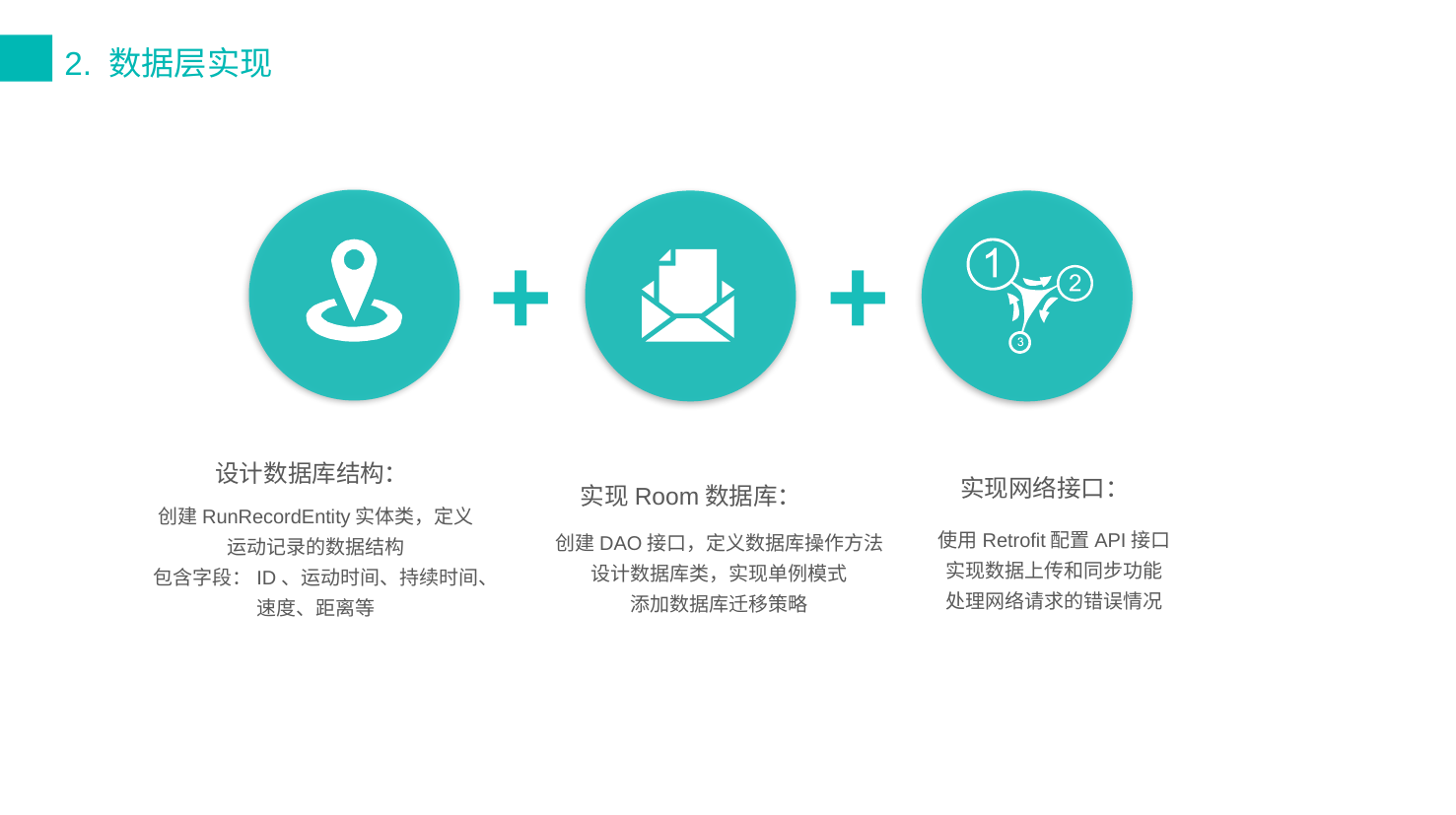

2. 数据层实现

+
+

设计数据库结构：
实现Room数据库：
实现网络接口：
创建RunRecordEntity实体类，定义运动记录的数据结构
包含字段：ID、运动时间、持续时间、速度、距离等
使用Retrofit配置API接口
实现数据上传和同步功能
处理网络请求的错误情况
创建DAO接口，定义数据库操作方法
设计数据库类，实现单例模式
添加数据库迁移策略